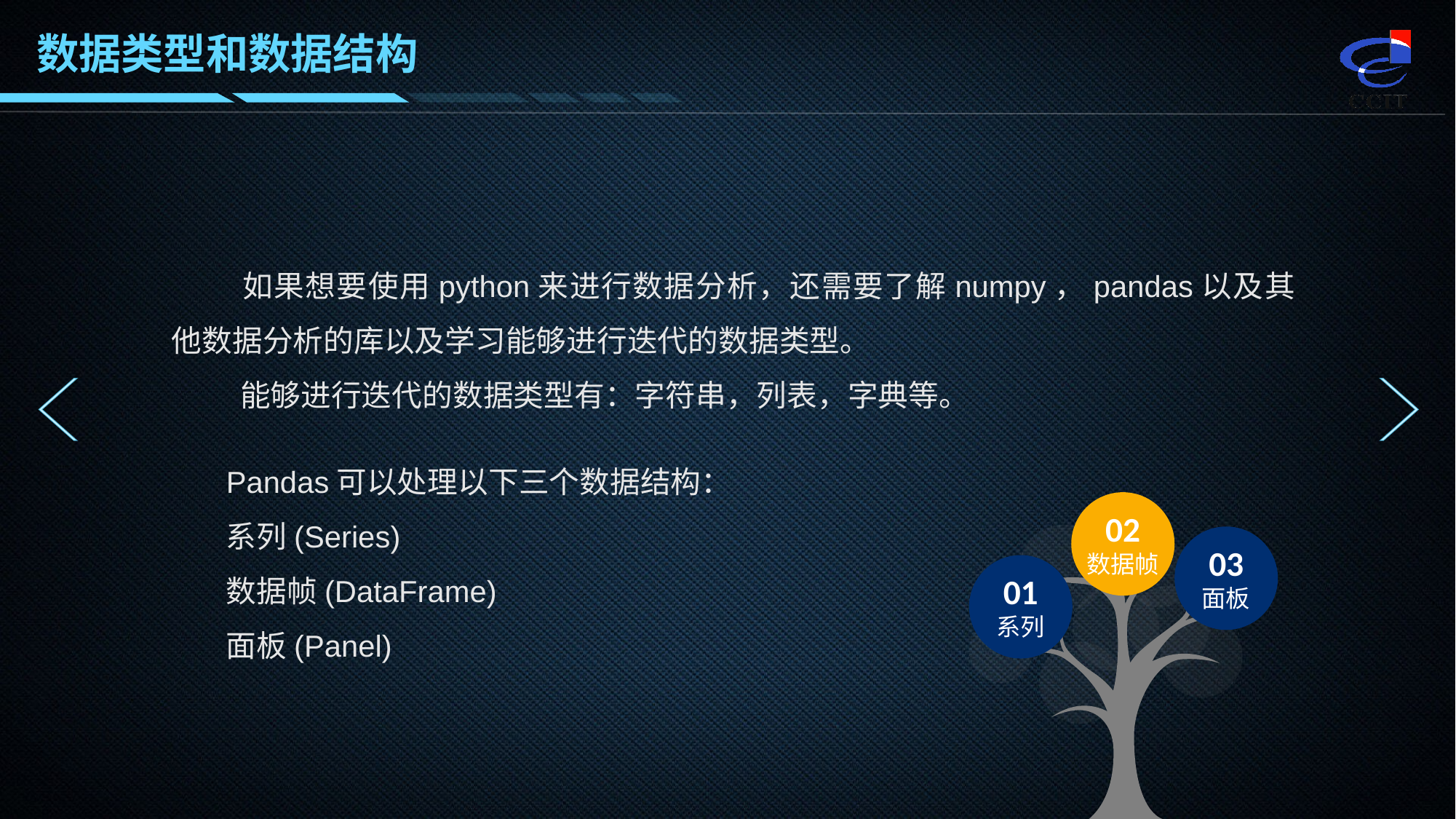

数据类型和数据结构
 如果想要使用python来进行数据分析，还需要了解numpy，pandas以及其他数据分析的库以及学习能够进行迭代的数据类型。
 能够进行迭代的数据类型有：字符串，列表，字典等。
Pandas可以处理以下三个数据结构：
系列(Series)
数据帧(DataFrame)
面板(Panel)
02
数据帧

03
面板

01
系列